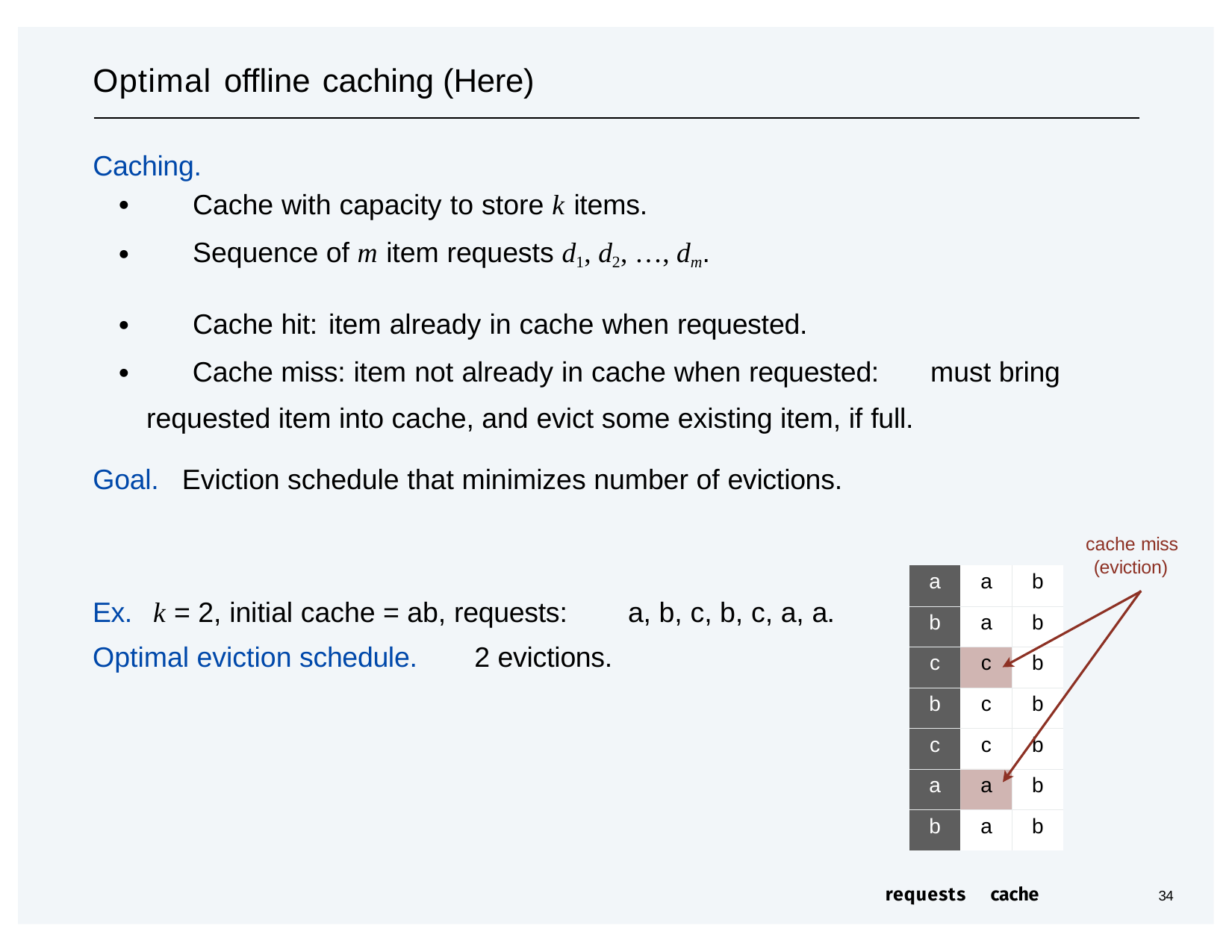

# Optimal offline caching (Here)

Caching.
・Cache with capacity to store k items.
・Sequence of m item requests d1, d2, …, dm.
・Cache hit:	item already in cache when requested.
・Cache miss: item not already in cache when requested:	must bring requested item into cache, and evict some existing item, if full.
Goal.	Eviction schedule that minimizes number of evictions.
cache miss (eviction)
| a | a | b |
| --- | --- | --- |
| b | a | b |
| c | c | b |
| b | c | b |
| c | c | b |
| a | a | b |
| b | a | b |

Ex.	k = 2, initial cache = ab, requests:	a, b, c, b, c, a, a. Optimal eviction schedule.	2 evictions.

requests
cache
34